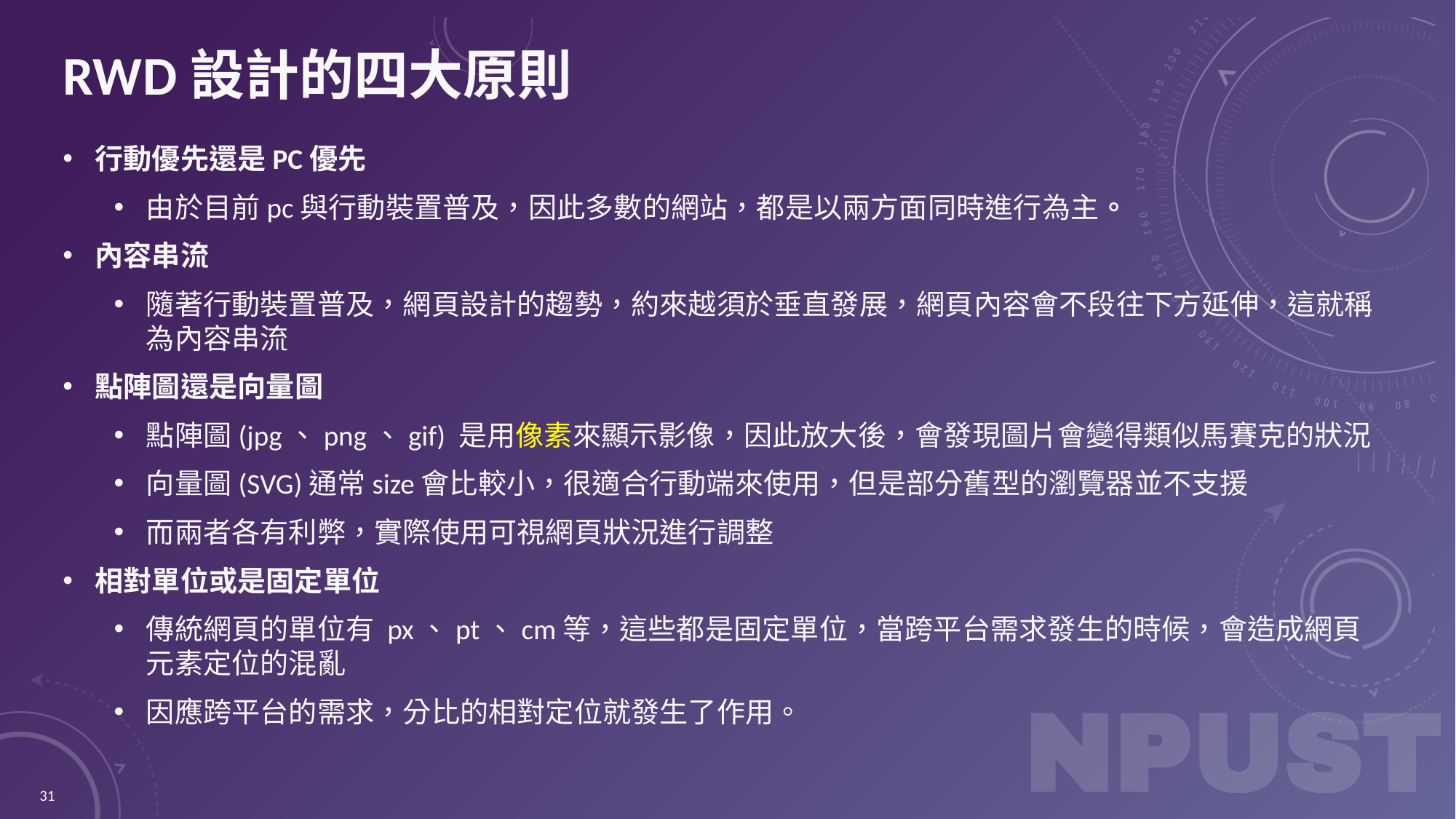

# RWD設計的四大原則
行動優先還是PC優先
由於目前pc與行動裝置普及，因此多數的網站，都是以兩方面同時進行為主。
內容串流
隨著行動裝置普及，網頁設計的趨勢，約來越須於垂直發展，網頁內容會不段往下方延伸，這就稱為內容串流
點陣圖還是向量圖
點陣圖(jpg、png、gif) 是用像素來顯示影像，因此放大後，會發現圖片會變得類似馬賽克的狀況
向量圖(SVG)通常size會比較小，很適合行動端來使用，但是部分舊型的瀏覽器並不支援
而兩者各有利弊，實際使用可視網頁狀況進行調整
相對單位或是固定單位
傳統網頁的單位有 px、pt、cm等，這些都是固定單位，當跨平台需求發生的時候，會造成網頁元素定位的混亂
因應跨平台的需求，分比的相對定位就發生了作用。
31